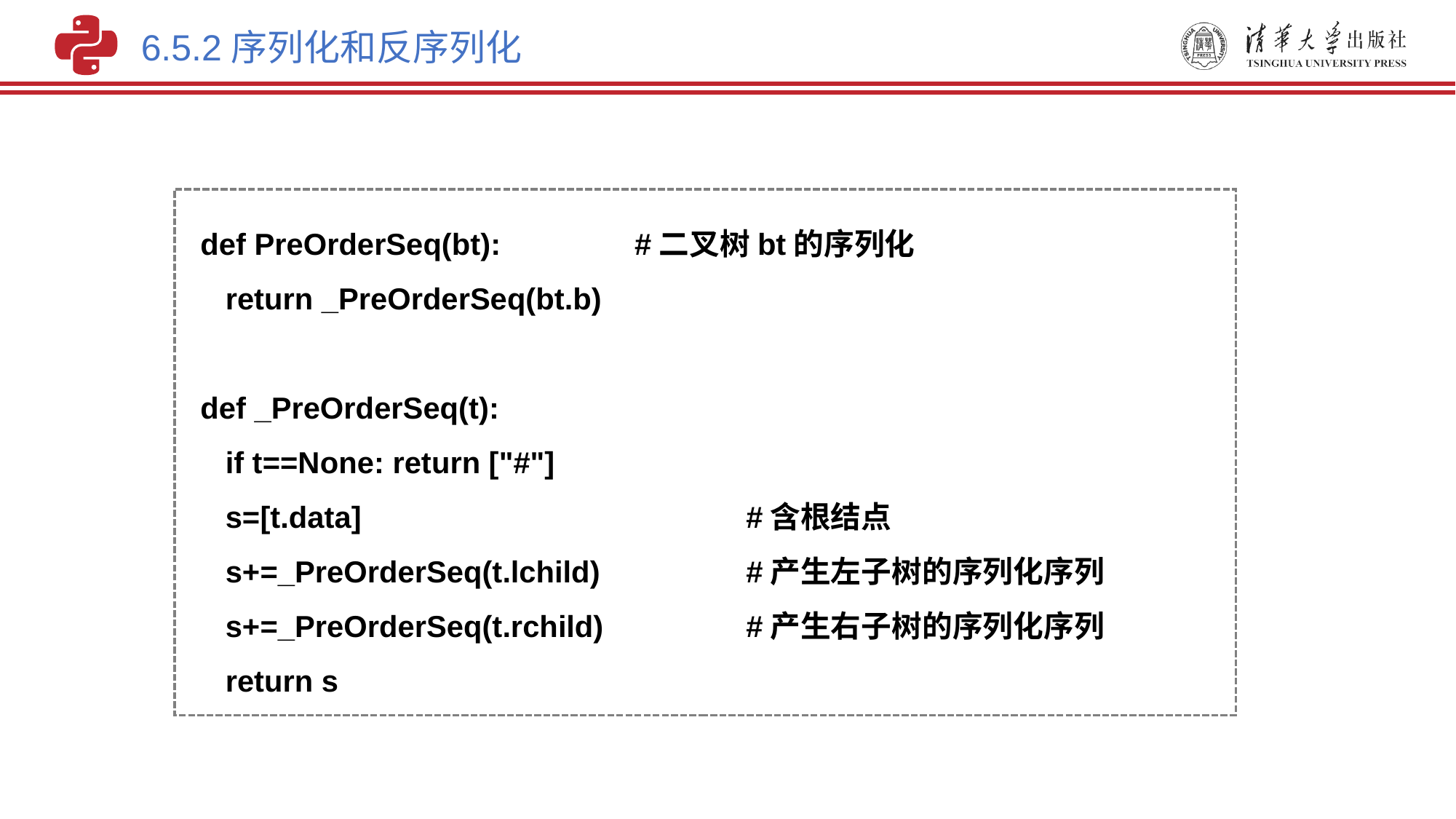

6.5.2序列化和反序列化
def PreOrderSeq(bt):                #二叉树bt的序列化
   return _PreOrderSeq(bt.b)

def _PreOrderSeq(t):
   if t==None: return ["#"]
   s=[t.data]				#含根结点
   s+=_PreOrderSeq(t.lchild)		#产生左子树的序列化序列
   s+=_PreOrderSeq(t.rchild)		#产生右子树的序列化序列
   return s